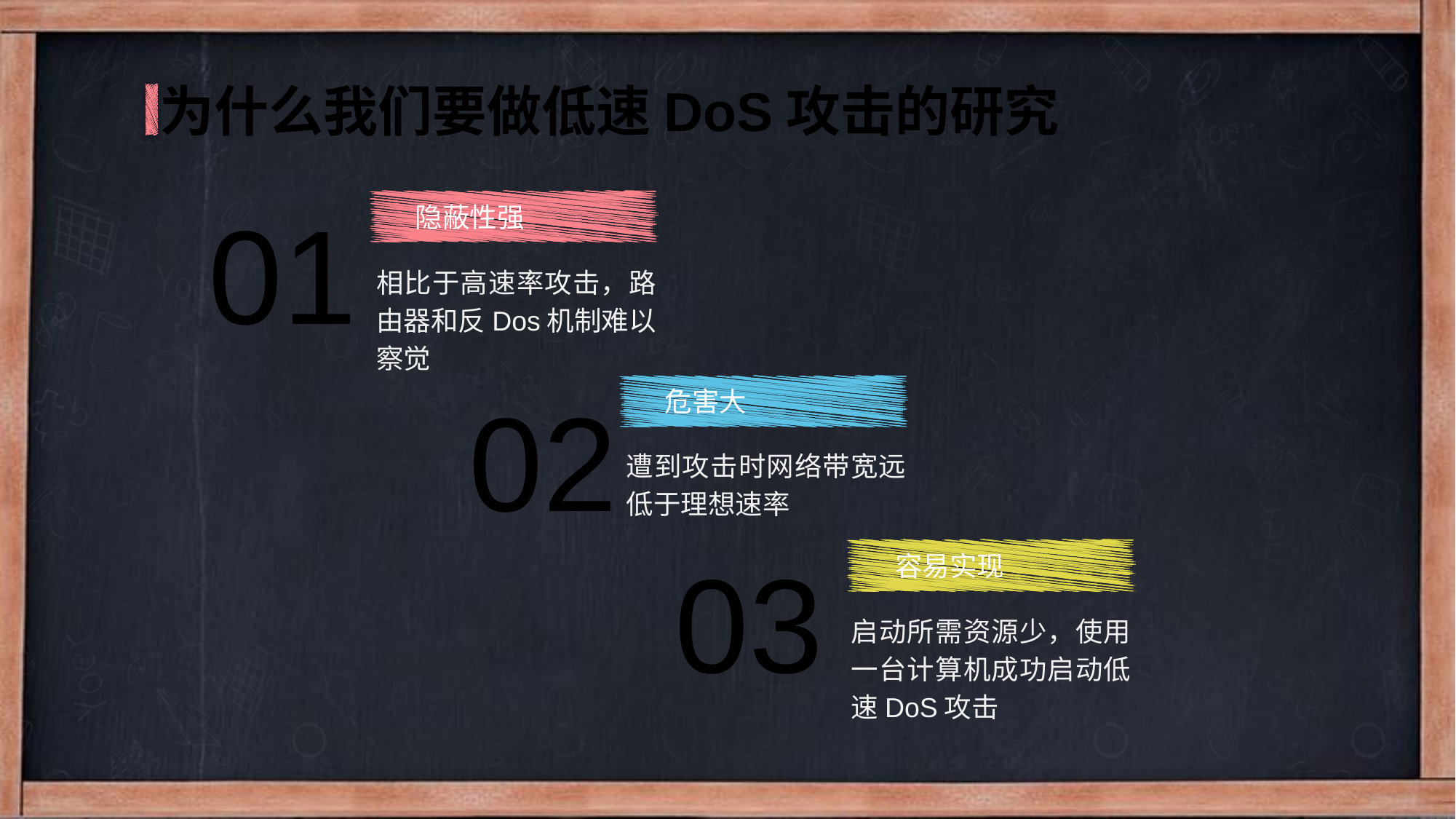

为什么我们要做低速DoS攻击的研究

01

隐蔽性强
相比于高速率攻击，路由器和反Dos机制难以察觉
02

危害大
遭到攻击时网络带宽远低于理想速率
03

容易实现
启动所需资源少，使用一台计算机成功启动低速DoS攻击